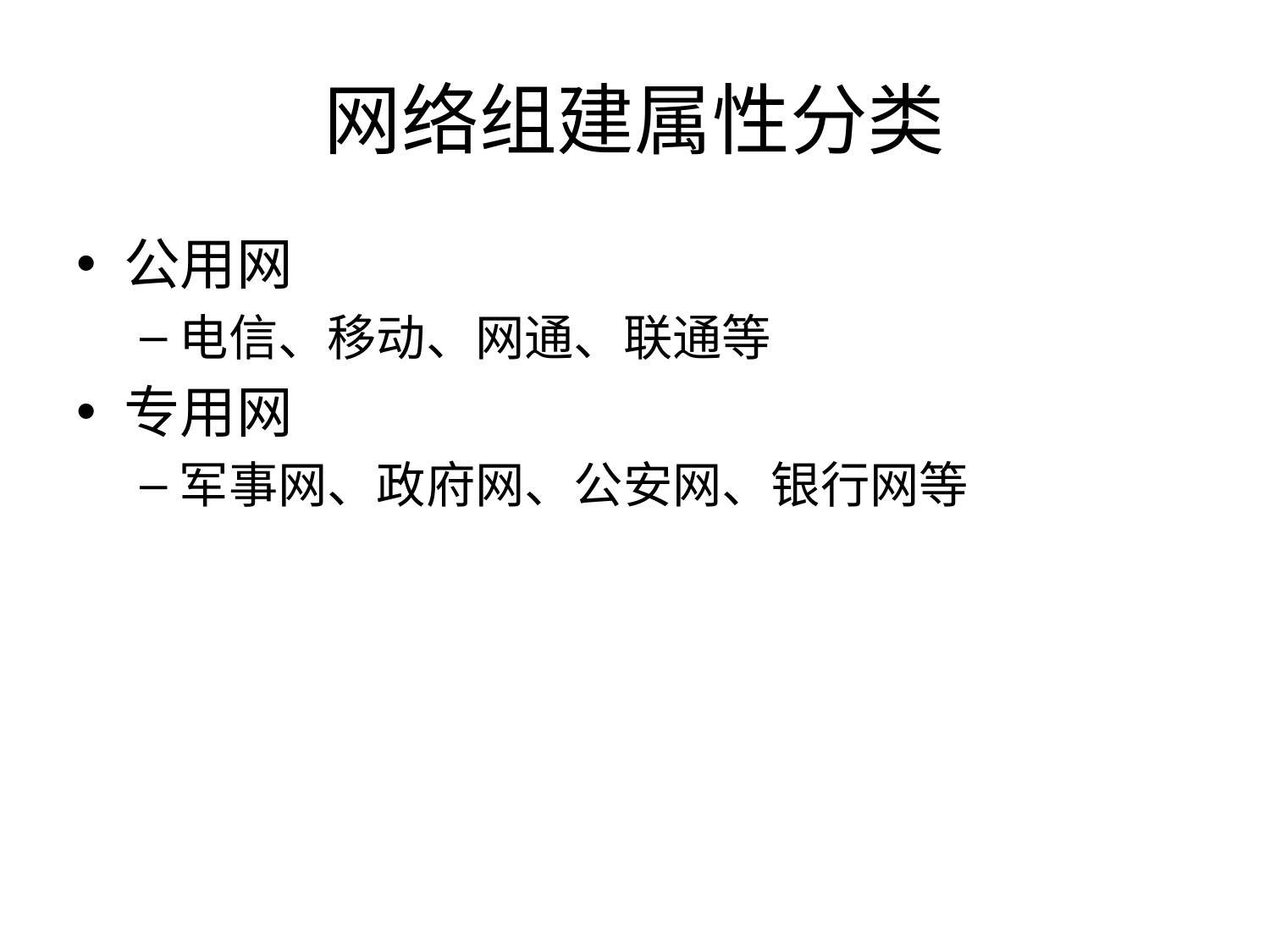

# 网络组建属性分类
公用网
电信、移动、网通、联通等
专用网
军事网、政府网、公安网、银行网等